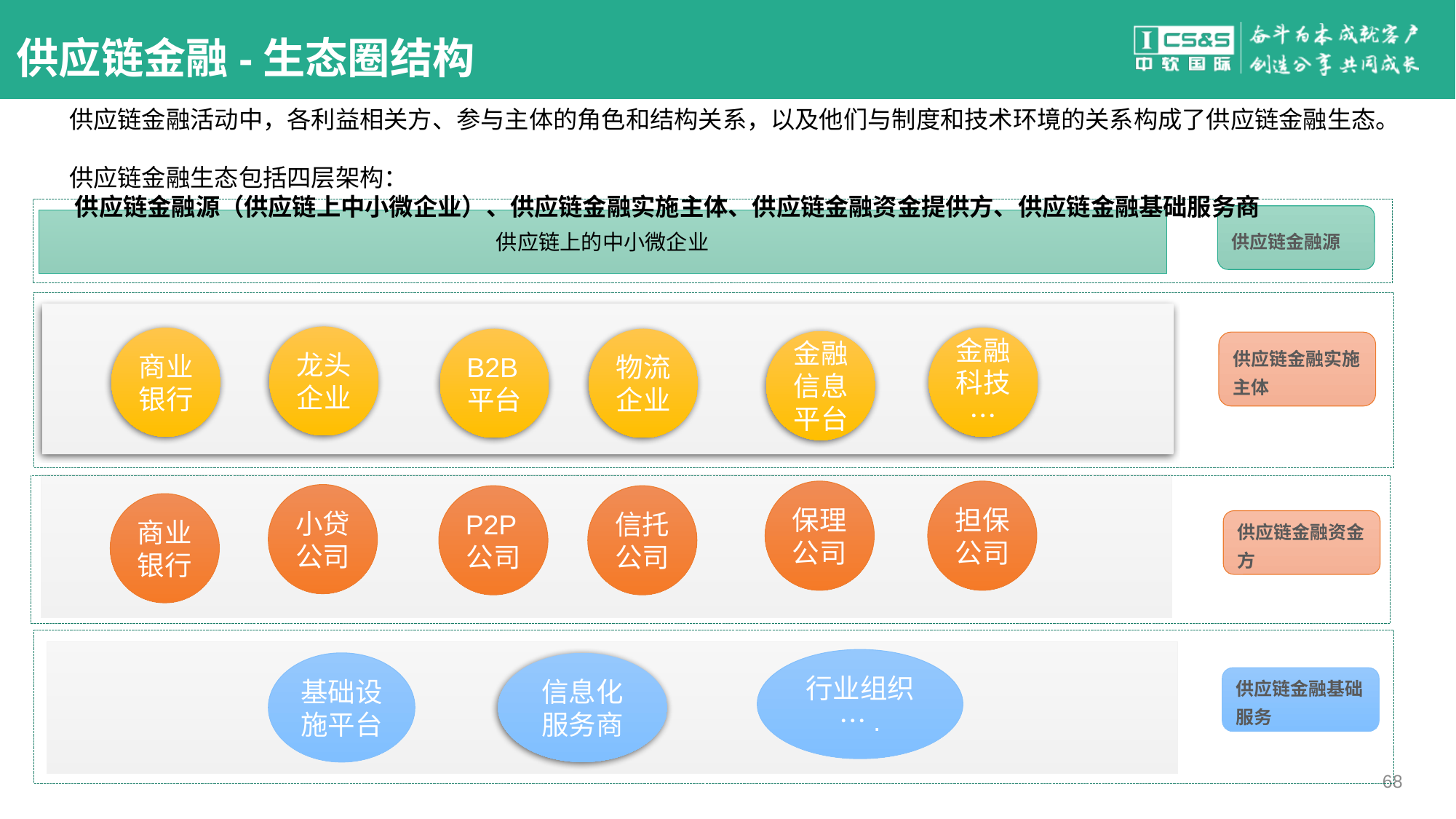

# 供应链金融-生态圈结构
       供应链金融活动中，各利益相关方、参与主体的角色和结构关系，以及他们与制度和技术环境的关系构成了供应链金融生态。
       供应链金融生态包括四层架构：
        供应链金融源（供应链上中小微企业）、供应链金融实施主体、供应链金融资金提供方、供应链金融基础服务商

供应链金融源
供应链上的中小微企业

龙头企业
商业银行
金融科技…
B2B平台
物流企业
金融信息平台
供应链金融实施主体

保理公司
担保公司
小贷公司
P2P公司
信托公司
商业银行
供应链金融资金方

行业组织….
基础设施平台
信息化服务商
供应链金融基础服务
68
68